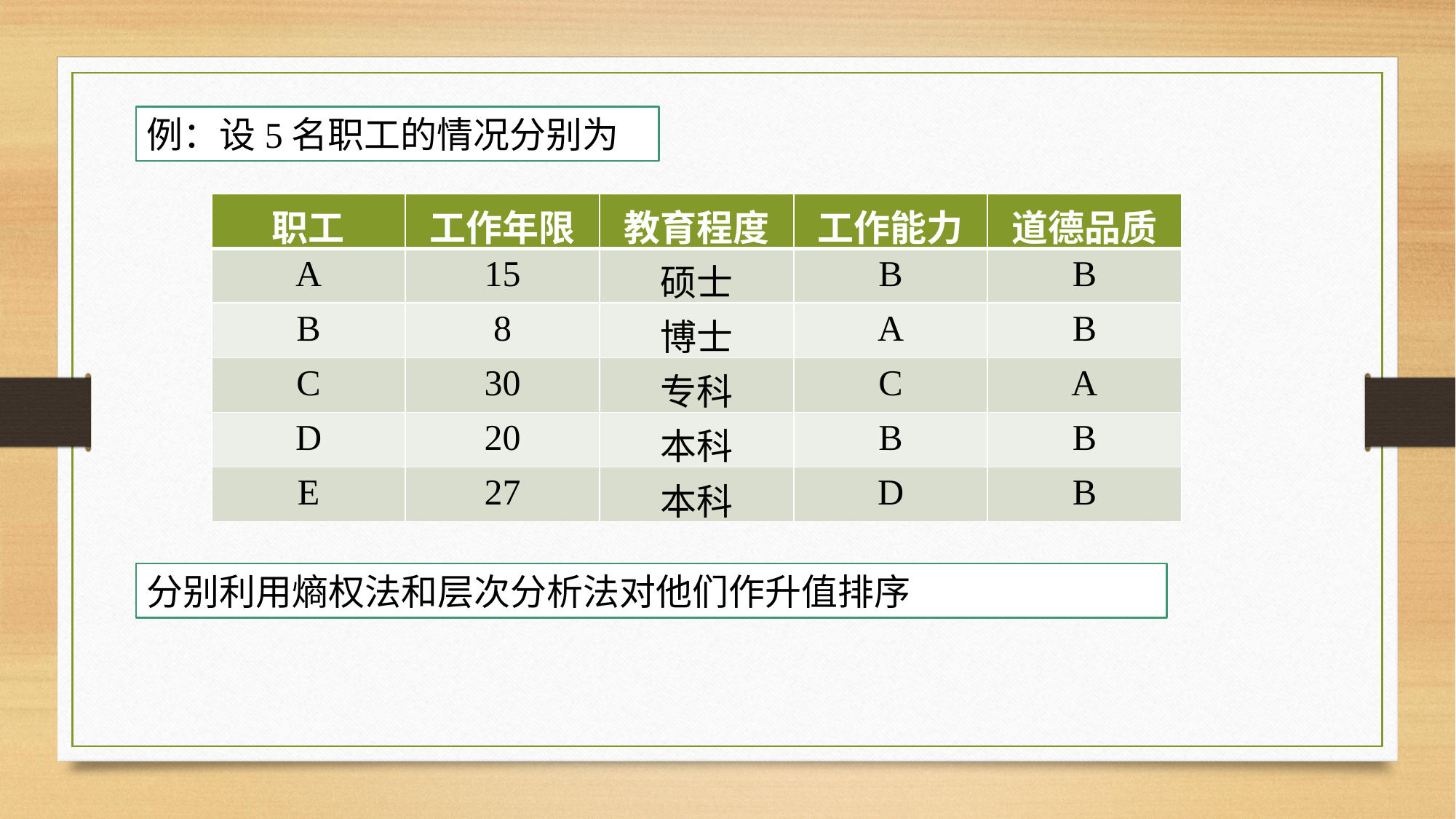

例：设5名职工的情况分别为
| 职工 | 工作年限 | 教育程度 | 工作能力 | 道德品质 |
| --- | --- | --- | --- | --- |
| A | 15 | 硕士 | B | B |
| B | 8 | 博士 | A | B |
| C | 30 | 专科 | C | A |
| D | 20 | 本科 | B | B |
| E | 27 | 本科 | D | B |
分别利用熵权法和层次分析法对他们作升值排序